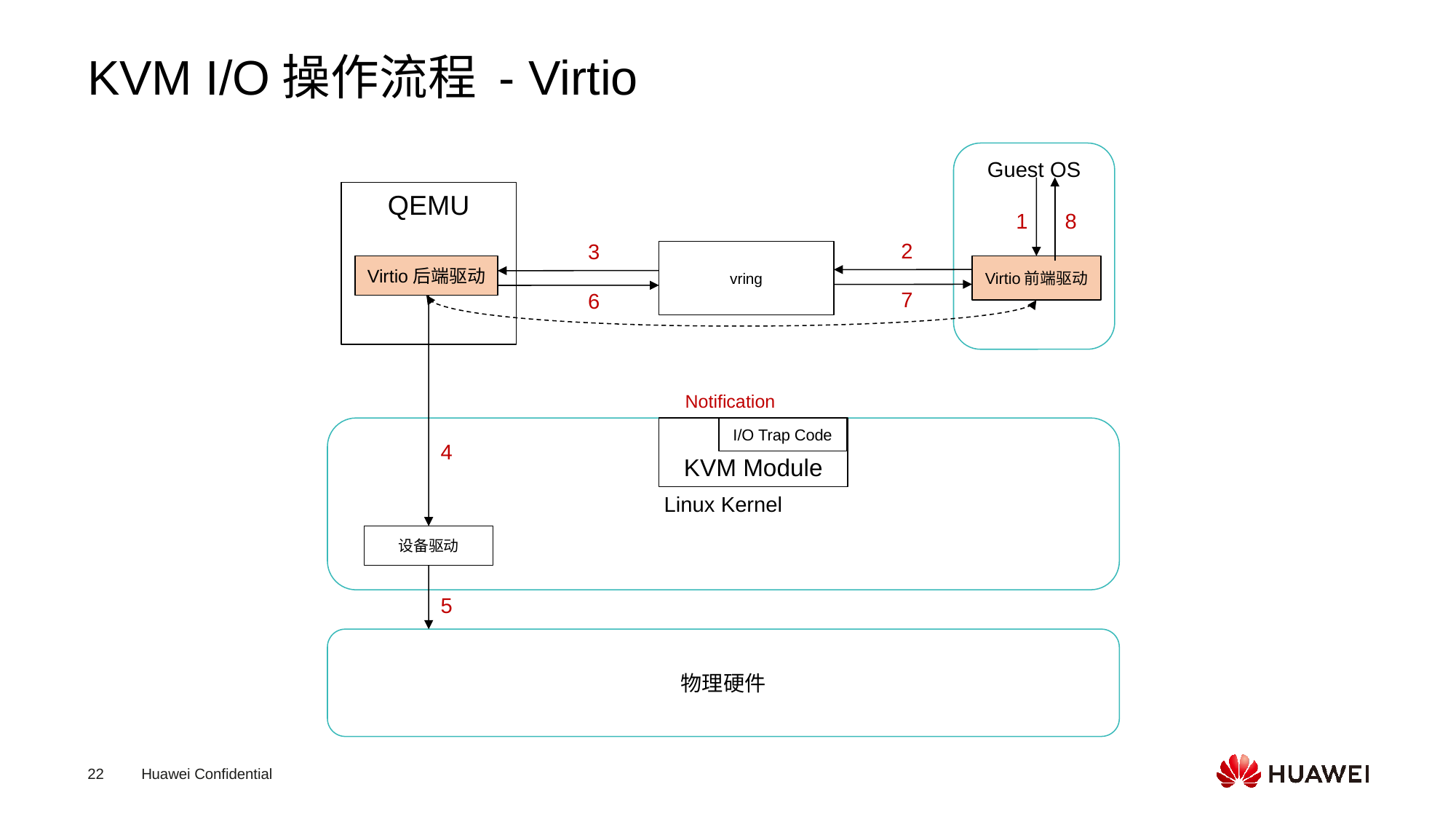

# KVM I/O操作流程 - Virtio
Guest OS
QEMU
1
8
2
3
vring
Virtio后端驱动
Virtio前端驱动
7
6
Notification
Linux Kernel
KVM Module
I/O Trap Code
4
设备驱动
5
物理硬件